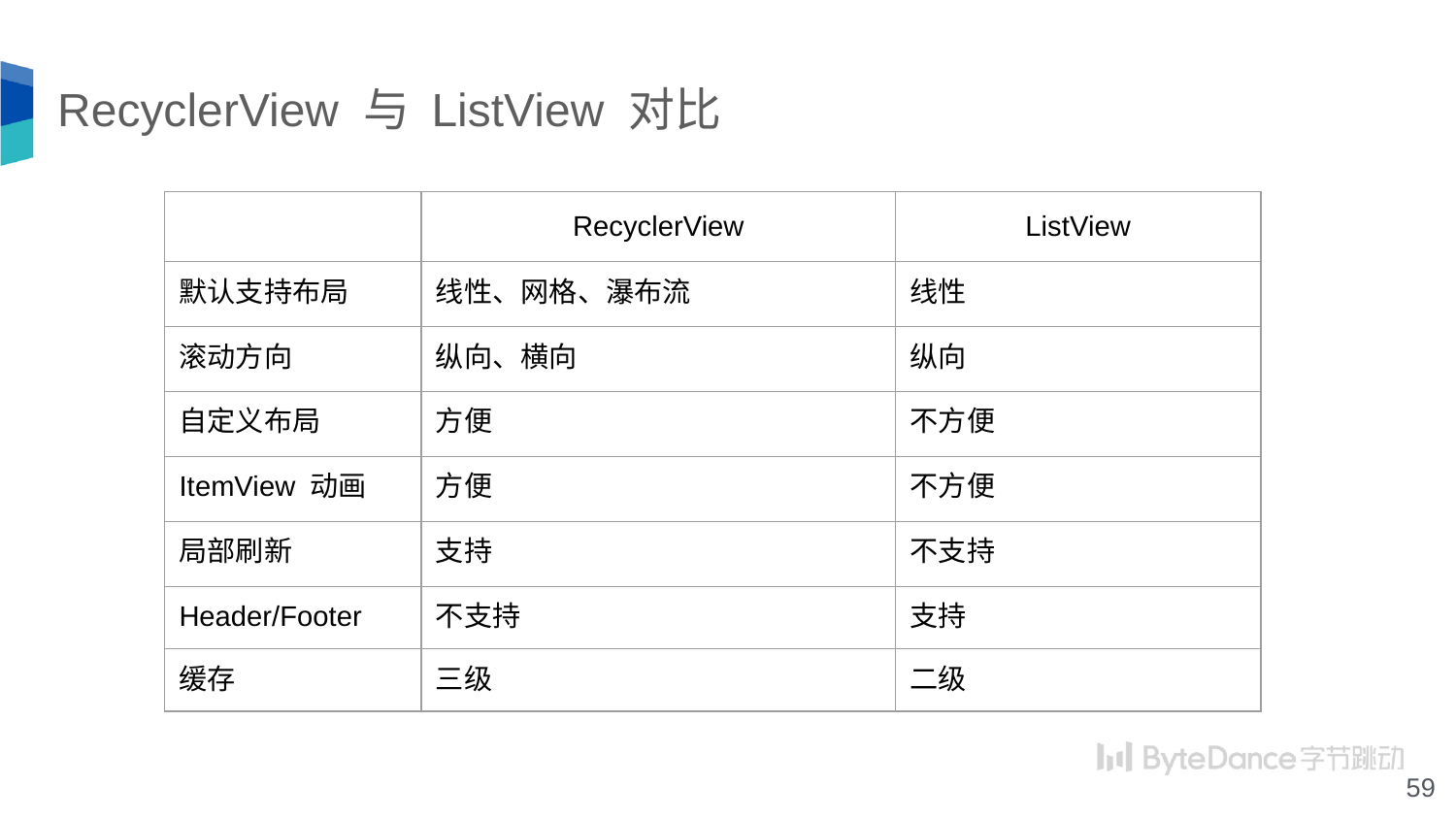

# RecyclerView 与 ListView 对比
|  | RecyclerView | ListView |
| --- | --- | --- |
| 默认支持布局 | 线性、网格、瀑布流 | 线性 |
| 滚动方向 | 纵向、横向 | 纵向 |
| 自定义布局 | 方便 | 不方便 |
| ItemView 动画 | 方便 | 不方便 |
| 局部刷新 | 支持 | 不支持 |
| Header/Footer | 不支持 | 支持 |
| 缓存 | 三级 | 二级 |
59